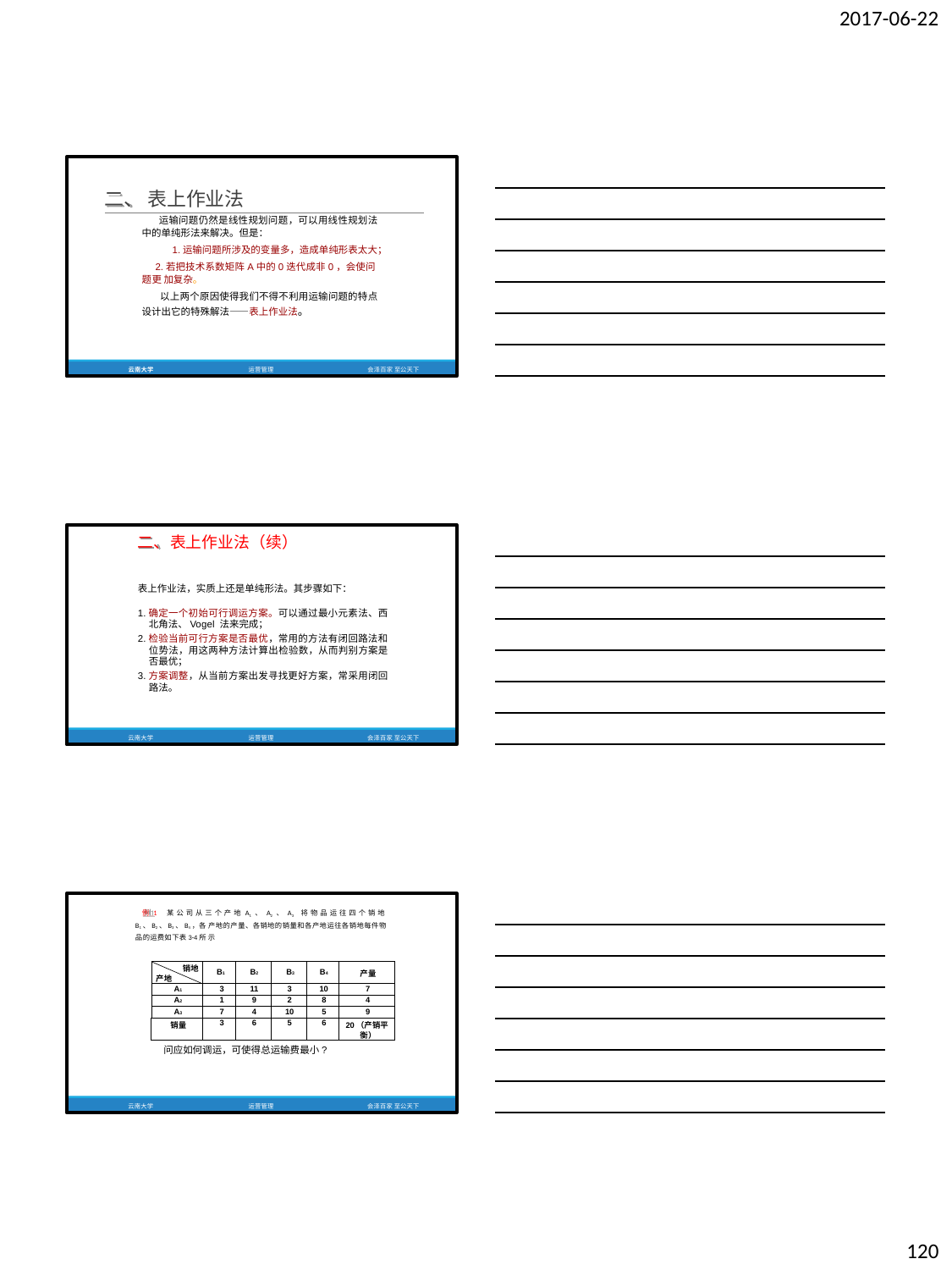

2017-06-22

二、 表上作业法
运输问题仍然是线性规划问题，可以用线性规划法 中的单纯形法来解决。但是：
1.运输问题所涉及的变量多，造成单纯形表太大；
2.若把技术系数矩阵A中的0迭代成非0，会使问题更 加复杂。
以上两个原因使得我们不得不利用运输问题的特点 设计出它的特殊解法——表上作业法。

云南大学
运营管理
会泽百家 至公天下

二、表上作业法（续）

表上作业法，实质上还是单纯形法。其步骤如下：

1.确定一个初始可行调运方案。可以通过最小元素法、西 北角法、Vogel 法来完成；
2.检验当前可行方案是否最优，常用的方法有闭回路法和 位势法，用这两种方法计算出检验数，从而判别方案是 否最优；
3.方案调整，从当前方案出发寻找更好方案，常采用闭回 路法。

云南大学
运营管理
会泽百家 至公天下

例1 某公司从三个产地A1、A2、A3 将物品运往四个销地B1、B2、B3、B4，各 产地的产量、各销地的销量和各产地运往各销地每件物品的运费如下表3-4所 示

| 销地 产地 | B1 | B2 | B3 | B4 | 产量 |
| --- | --- | --- | --- | --- | --- |
| A1 | 3 | 11 | 3 | 10 | 7 |
| A2 | 1 | 9 | 2 | 8 | 4 |
| A3 | 7 | 4 | 10 | 5 | 9 |
| 销量 | 3 | 6 | 5 | 6 | 20（产销平 衡） |

问应如何调运，可使得总运输费最小?

云南大学
运营管理
会泽百家 至公天下

120